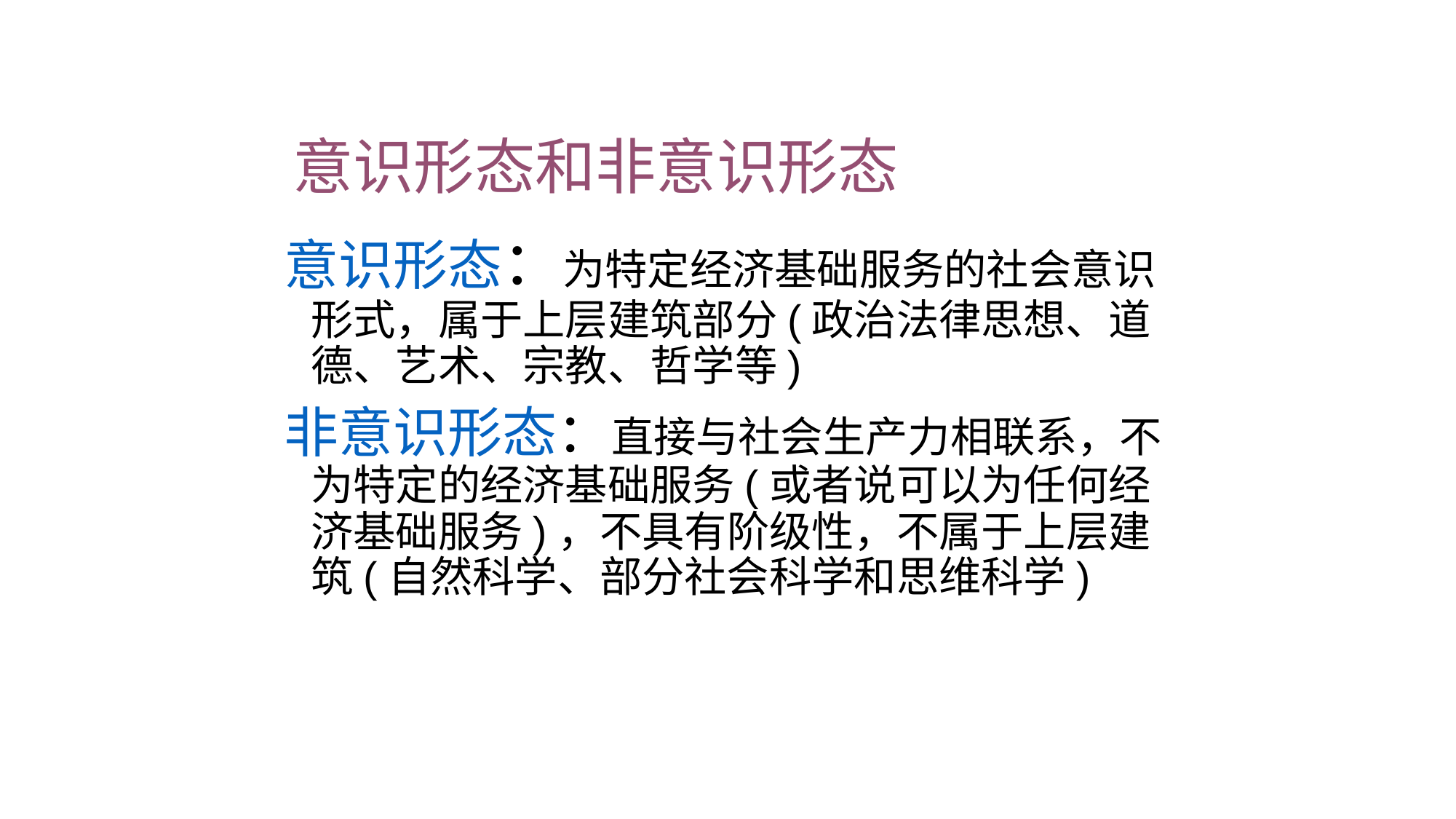

# 意识形态和非意识形态
意识形态：为特定经济基础服务的社会意识形式，属于上层建筑部分(政治法律思想、道德、艺术、宗教、哲学等)
非意识形态：直接与社会生产力相联系，不为特定的经济基础服务(或者说可以为任何经济基础服务)，不具有阶级性，不属于上层建筑(自然科学、部分社会科学和思维科学)